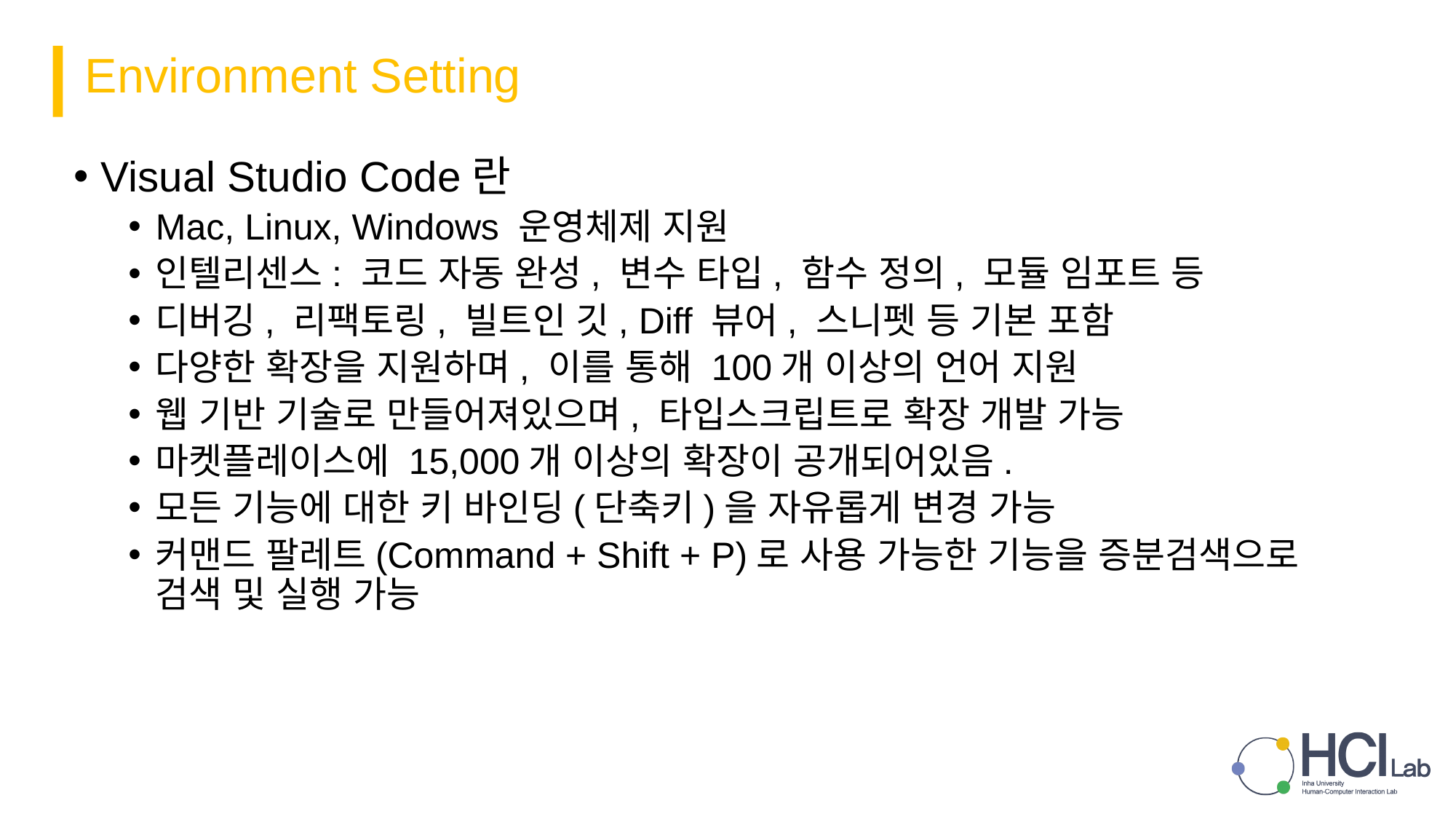

Environment Setting
Visual Studio Code란
Mac, Linux, Windows 운영체제 지원
인텔리센스: 코드 자동 완성, 변수 타입, 함수 정의, 모듈 임포트 등
디버깅, 리팩토링, 빌트인 깃, Diff 뷰어, 스니펫 등 기본 포함
다양한 확장을 지원하며, 이를 통해 100개 이상의 언어 지원
웹 기반 기술로 만들어져있으며, 타입스크립트로 확장 개발 가능
마켓플레이스에 15,000개 이상의 확장이 공개되어있음.
모든 기능에 대한 키 바인딩(단축키)을 자유롭게 변경 가능
커맨드 팔레트(Command + Shift + P)로 사용 가능한 기능을 증분검색으로 검색 및 실행 가능